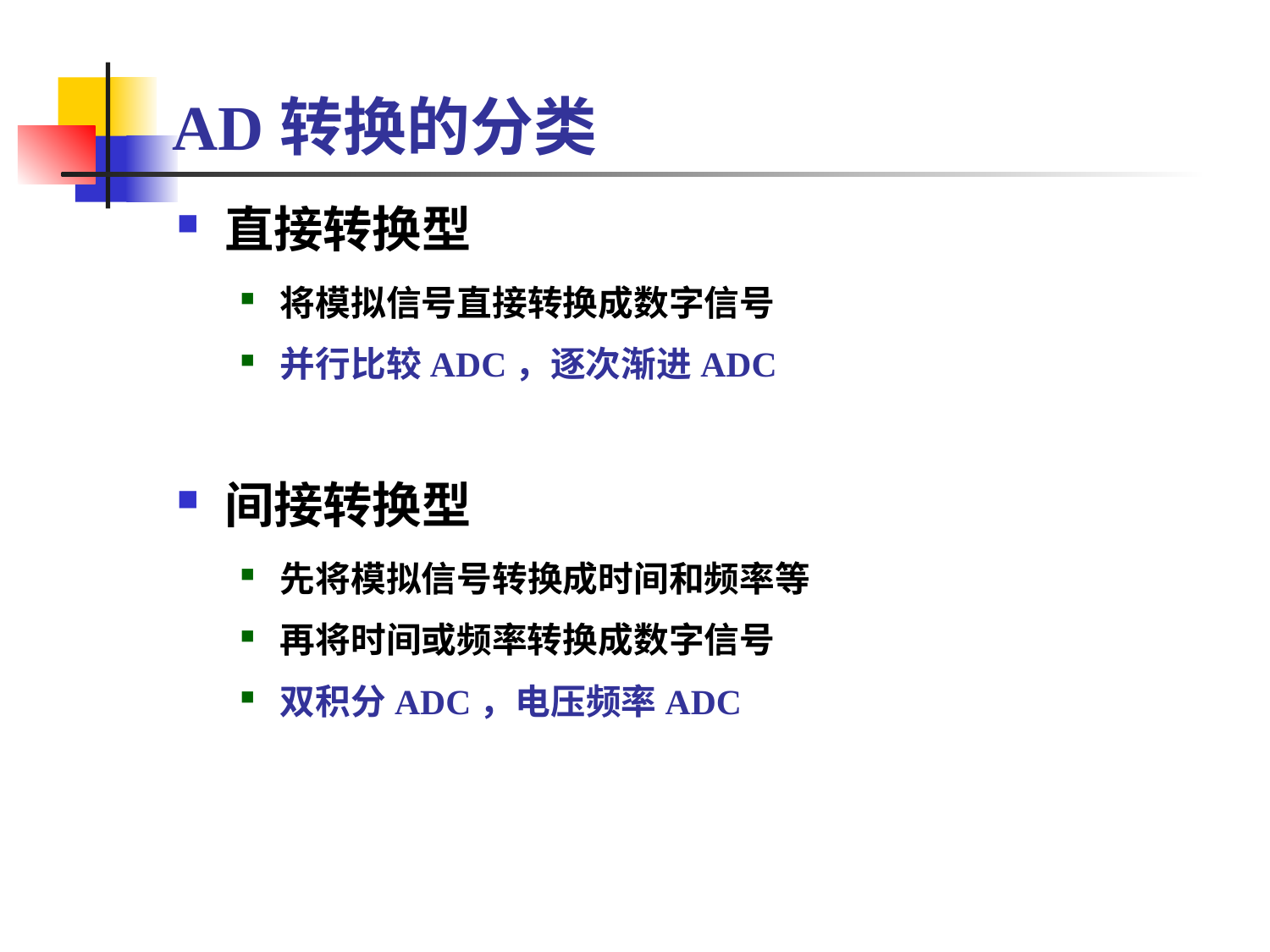

# AD转换的分类
直接转换型
将模拟信号直接转换成数字信号
并行比较ADC，逐次渐进ADC

间接转换型
先将模拟信号转换成时间和频率等
再将时间或频率转换成数字信号
双积分ADC，电压频率ADC